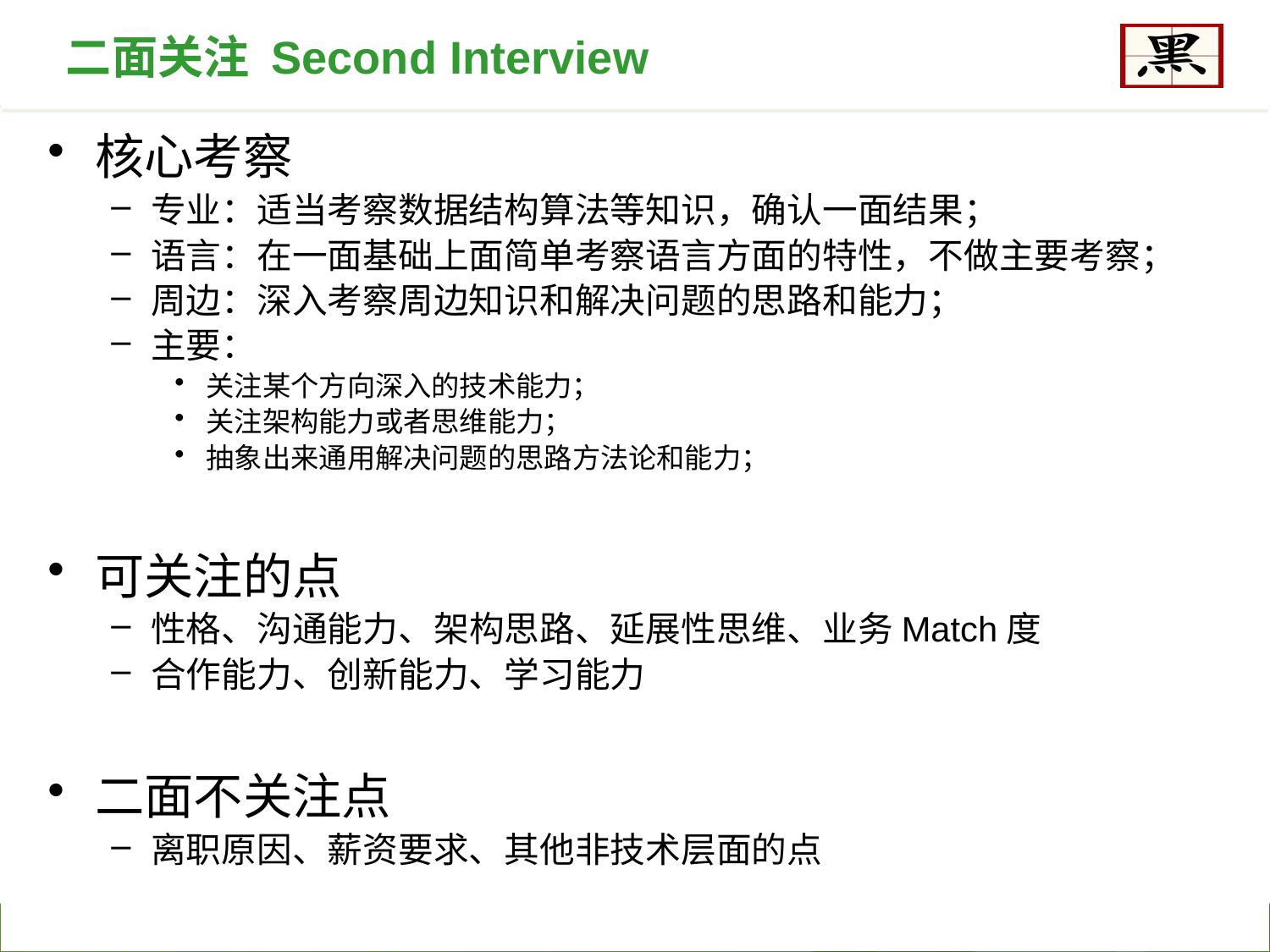

二面关注 Second Interview
核心考察
专业：适当考察数据结构算法等知识，确认一面结果；
语言：在一面基础上面简单考察语言方面的特性，不做主要考察；
周边：深入考察周边知识和解决问题的思路和能力；
主要：
关注某个方向深入的技术能力；
关注架构能力或者思维能力；
抽象出来通用解决问题的思路方法论和能力；

可关注的点
性格、沟通能力、架构思路、延展性思维、业务Match度
合作能力、创新能力、学习能力

二面不关注点
离职原因、薪资要求、其他非技术层面的点